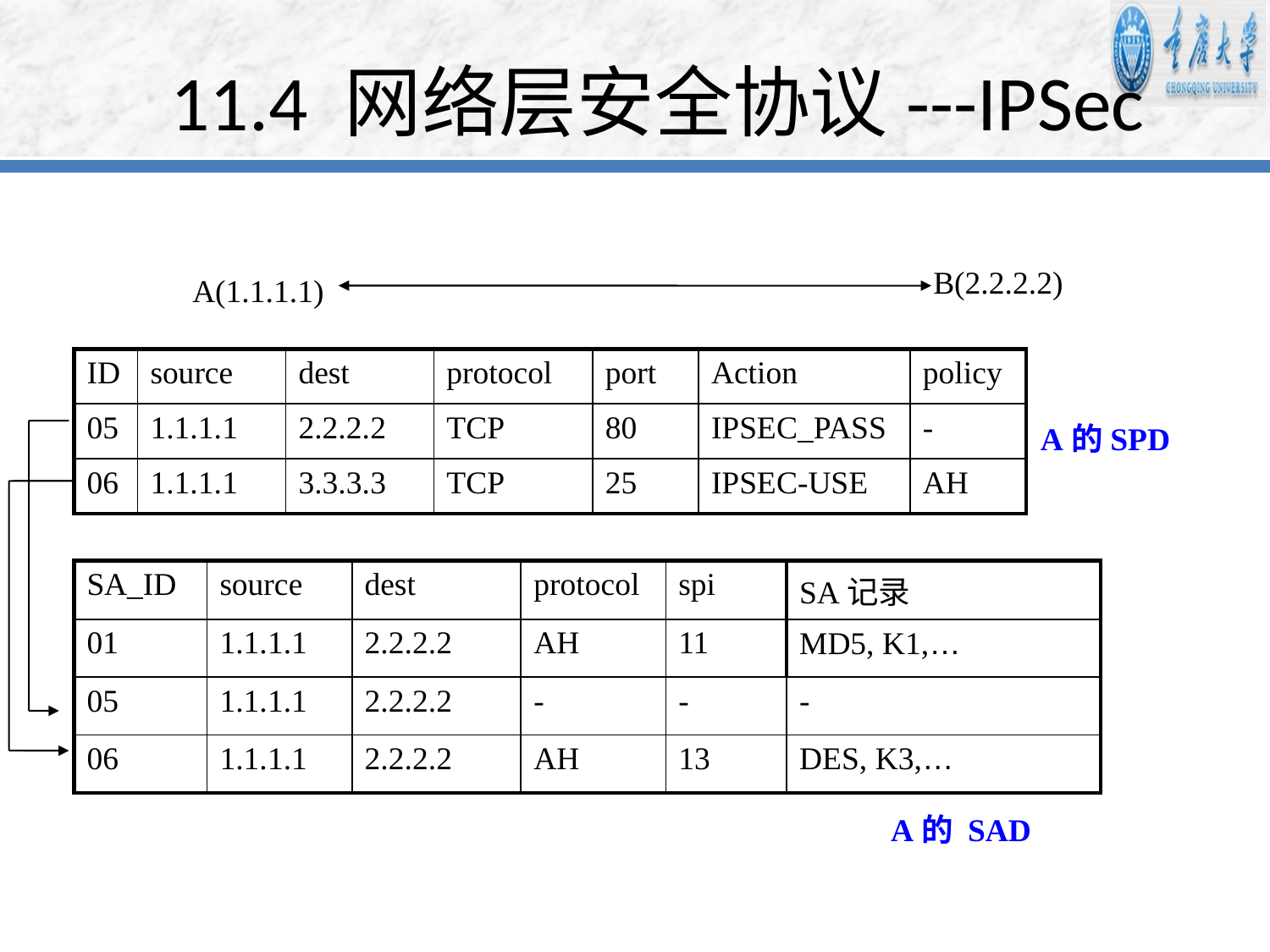

# 11.4 网络层安全协议---IPSec
B(2.2.2.2)
A(1.1.1.1)

| ID | source | dest | protocol | port | Action | policy |
| --- | --- | --- | --- | --- | --- | --- |
| 05 | 1.1.1.1 | 2.2.2.2 | TCP | 80 | IPSEC\_PASS | - |
| 06 | 1.1.1.1 | 3.3.3.3 | TCP | 25 | IPSEC-USE | AH |
A的SPD

| SA\_ID | source | dest | protocol | spi | SA记录 |
| --- | --- | --- | --- | --- | --- |
| 01 | 1.1.1.1 | 2.2.2.2 | AH | 11 | MD5, K1,… |
| 05 | 1.1.1.1 | 2.2.2.2 | - | - | - |
| 06 | 1.1.1.1 | 2.2.2.2 | AH | 13 | DES, K3,… |

A的 SAD